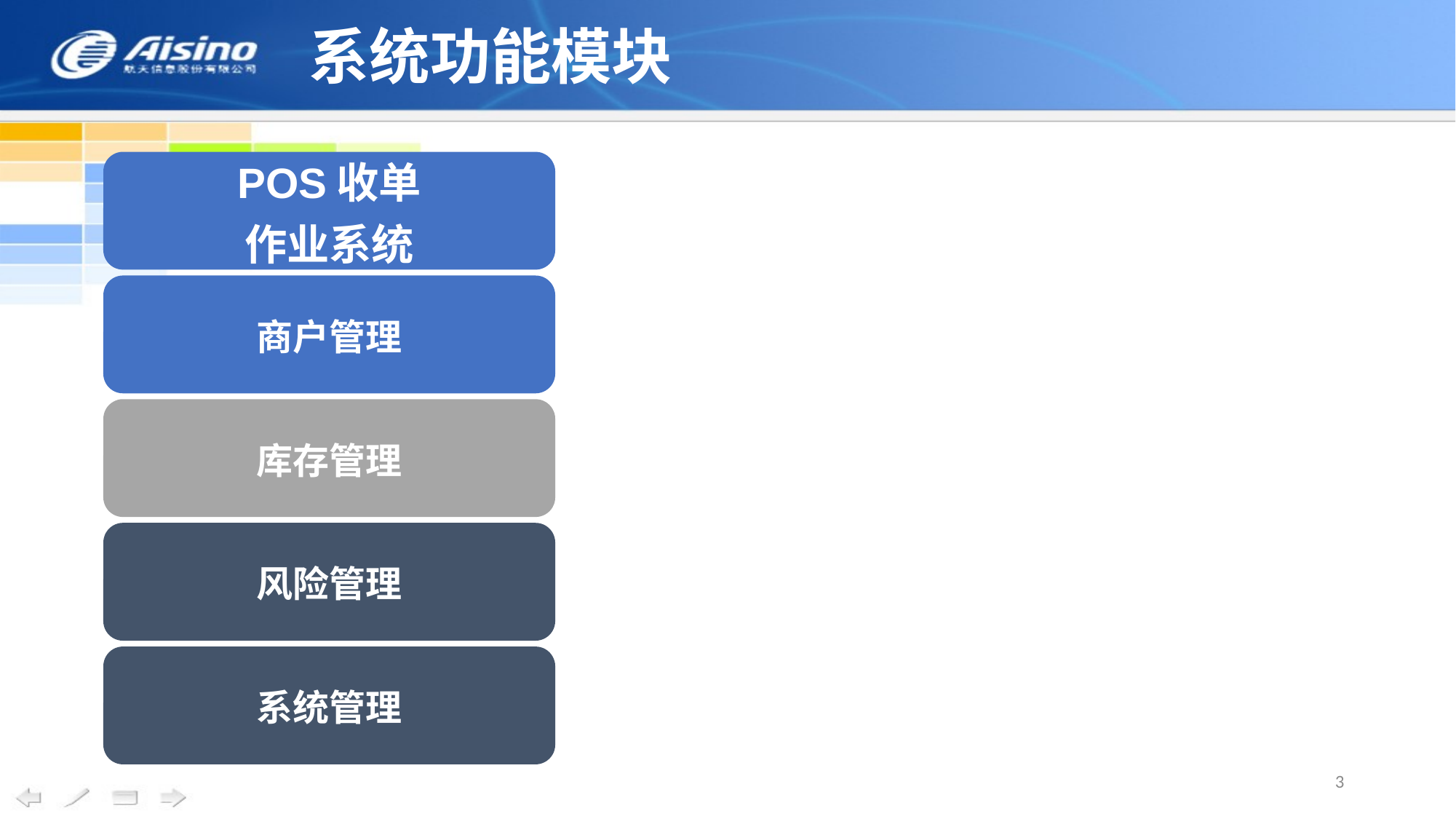

# 系统功能模块
商户管理
POS收单
作业系统
库存管理
风险管理
系统管理
3